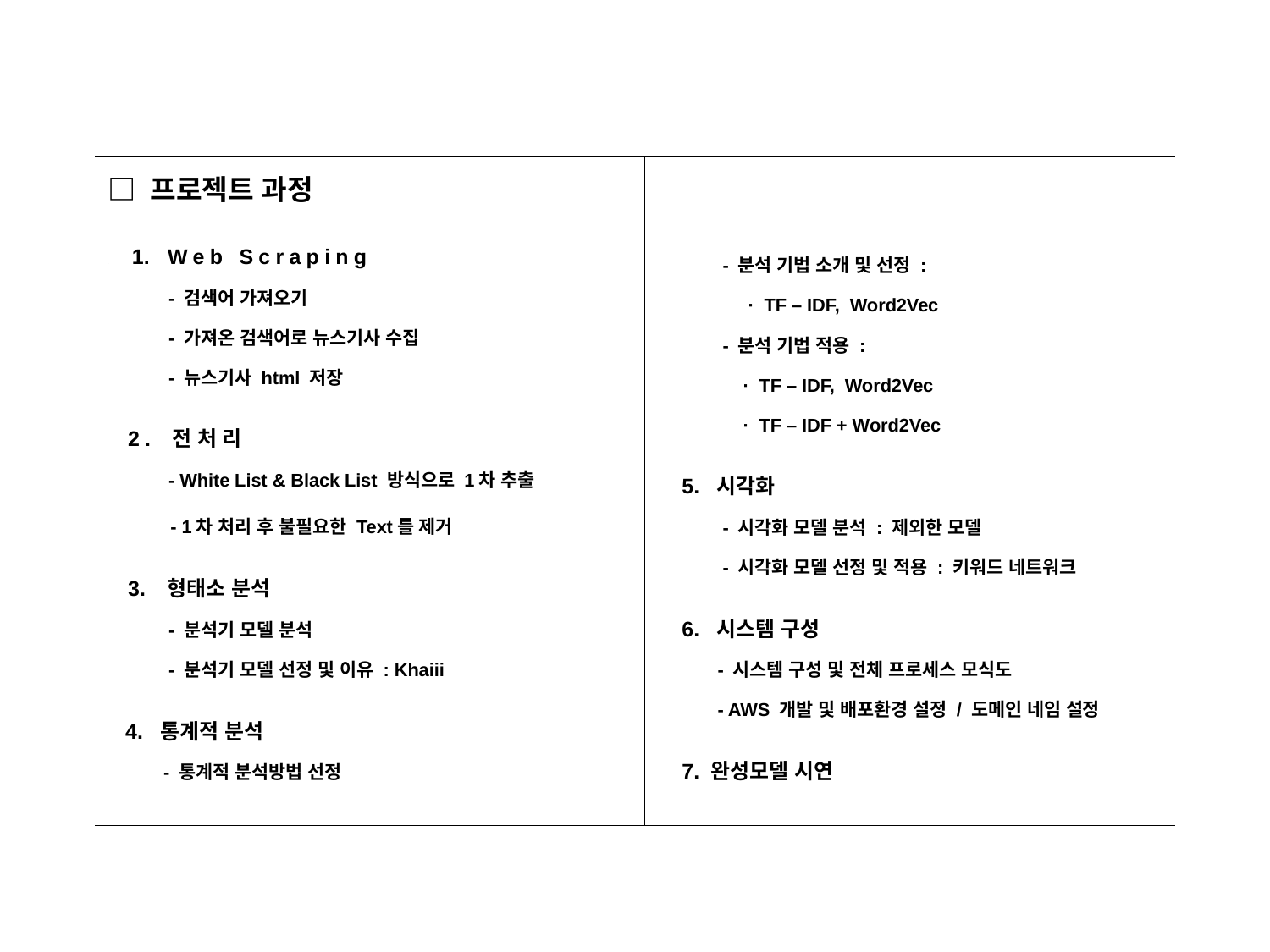

□ 프로젝트 과정

1    1.   Web Scraping
            - 검색어 가져오기
            - 가져온 검색어로 뉴스기사 수집
            - 뉴스기사 html 저장

    2. 전처리
            - White List & Black List 방식으로 1차 추출
         - 1차 처리 후 불필요한 Text를 제거

    3. 형태소 분석
            - 분석기 모델 분석
            - 분석기 모델 선정 및 이유 : Khaiii

   4.  통계적 분석
           - 통계적 분석방법 선정
        - 분석 기법 소개 및 선정 :
             ·  TF – IDF,  Word2Vec
        - 분석 기법 적용 :
            ·  TF – IDF,  Word2Vec
            ·  TF – IDF + Word2Vec

5.  시각화
        - 시각화 모델 분석 : 제외한 모델
        - 시각화 모델 선정 및 적용 : 키워드 네트워크

6.  시스템 구성
       - 시스템 구성 및 전체 프로세스 모식도
       - AWS 개발 및 배포환경 설정 / 도메인 네임 설정

7. 완성모델 시연